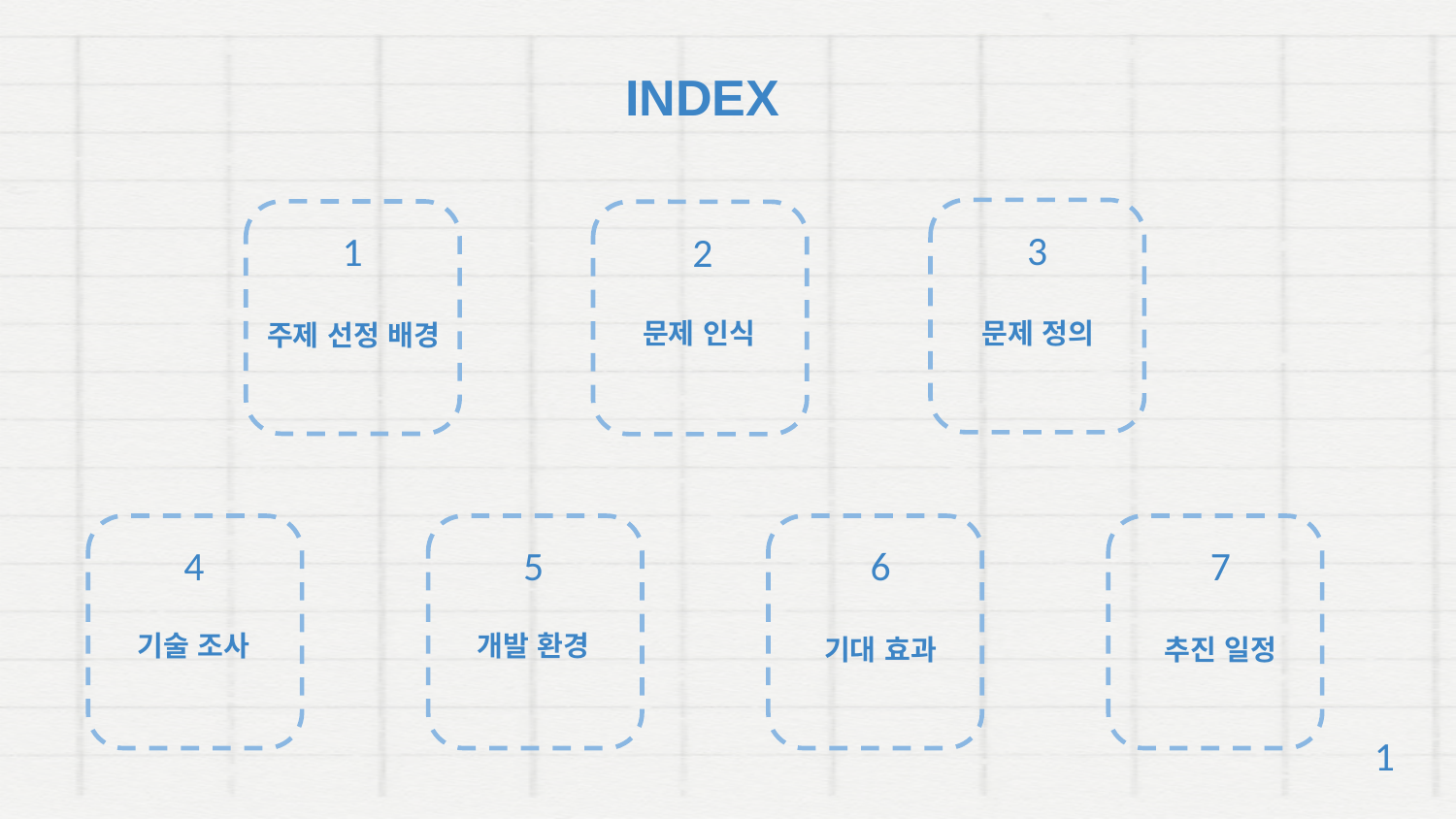

INDEX

3
문제 정의

1
주제 선정 배경

2
문제 인식

4
기술 조사

5
개발 환경

6
기대 효과

7
추진 일정
1